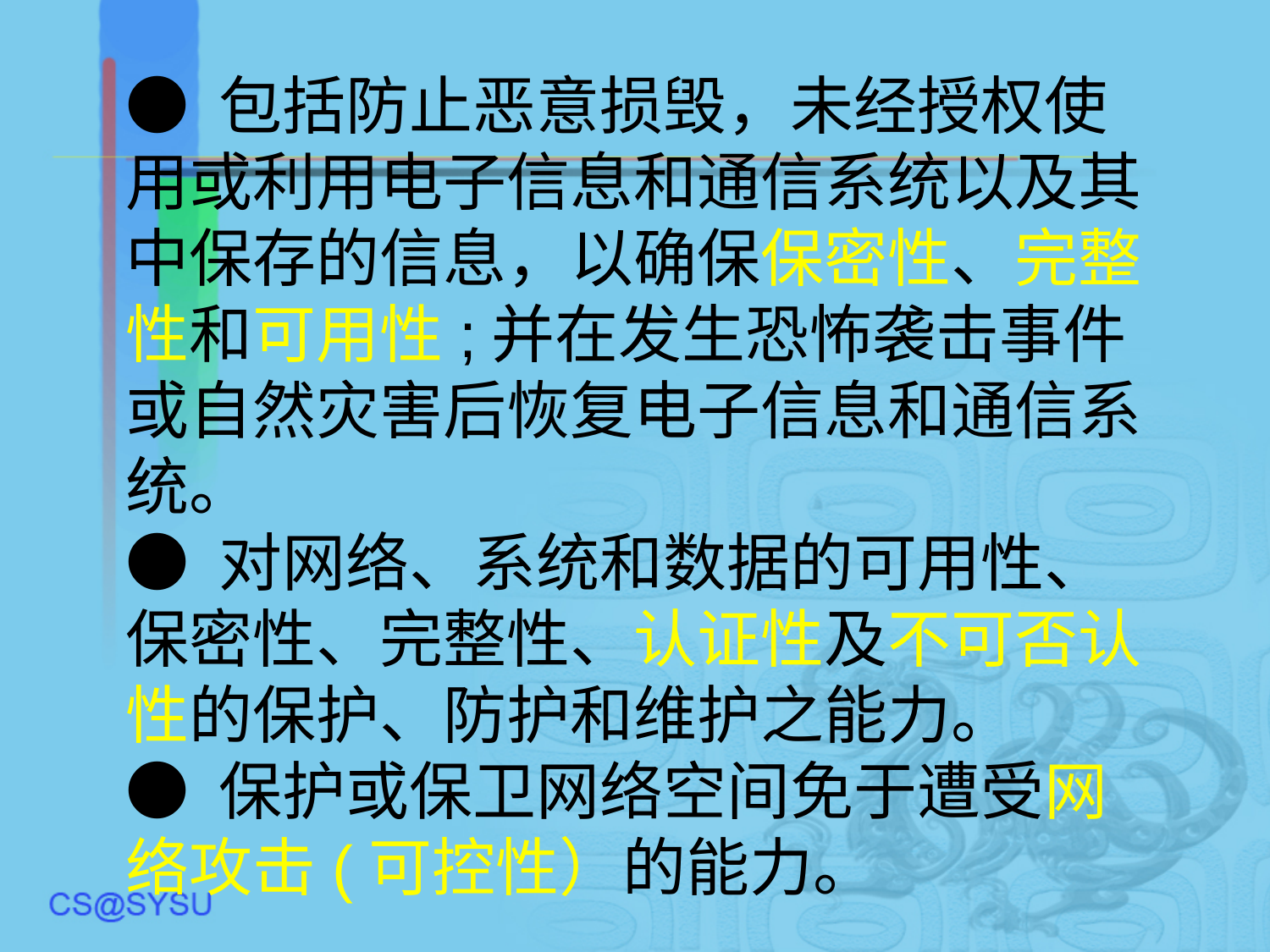

● 包括防止恶意损毁，未经授权使用或利用电子信息和通信系统以及其中保存的信息，以确保保密性、完整性和可用性;并在发生恐怖袭击事件或自然灾害后恢复电子信息和通信系统。
● 对网络、系统和数据的可用性、保密性、完整性、认证性及不可否认性的保护、防护和维护之能力。
● 保护或保卫网络空间免于遭受网络攻击(可控性）的能力。
31